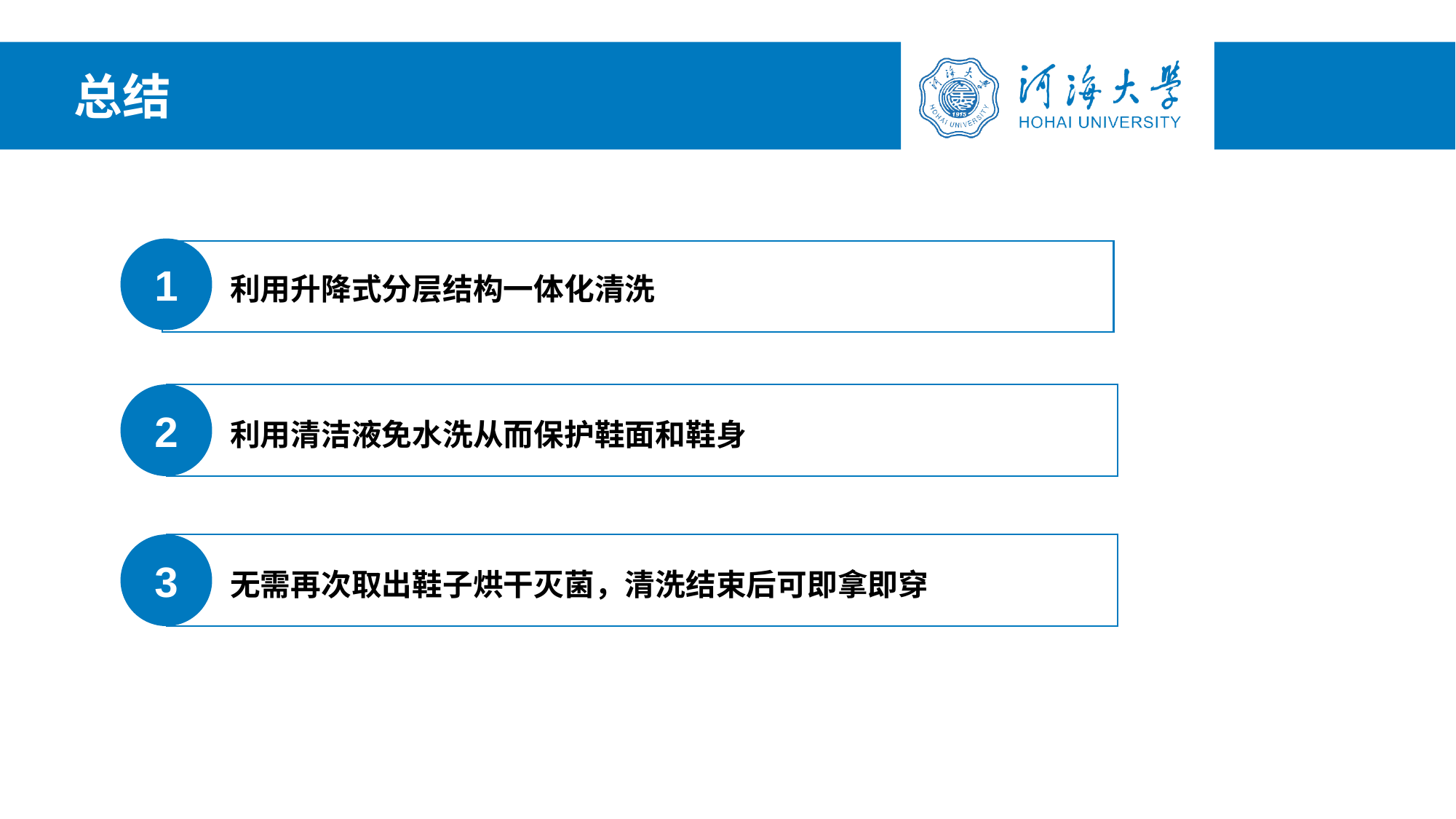

总结
1

利用升降式分层结构一体化清洗

2

利用清洁液免水洗从而保护鞋面和鞋身
3

无需再次取出鞋子烘干灭菌，清洗结束后可即拿即穿